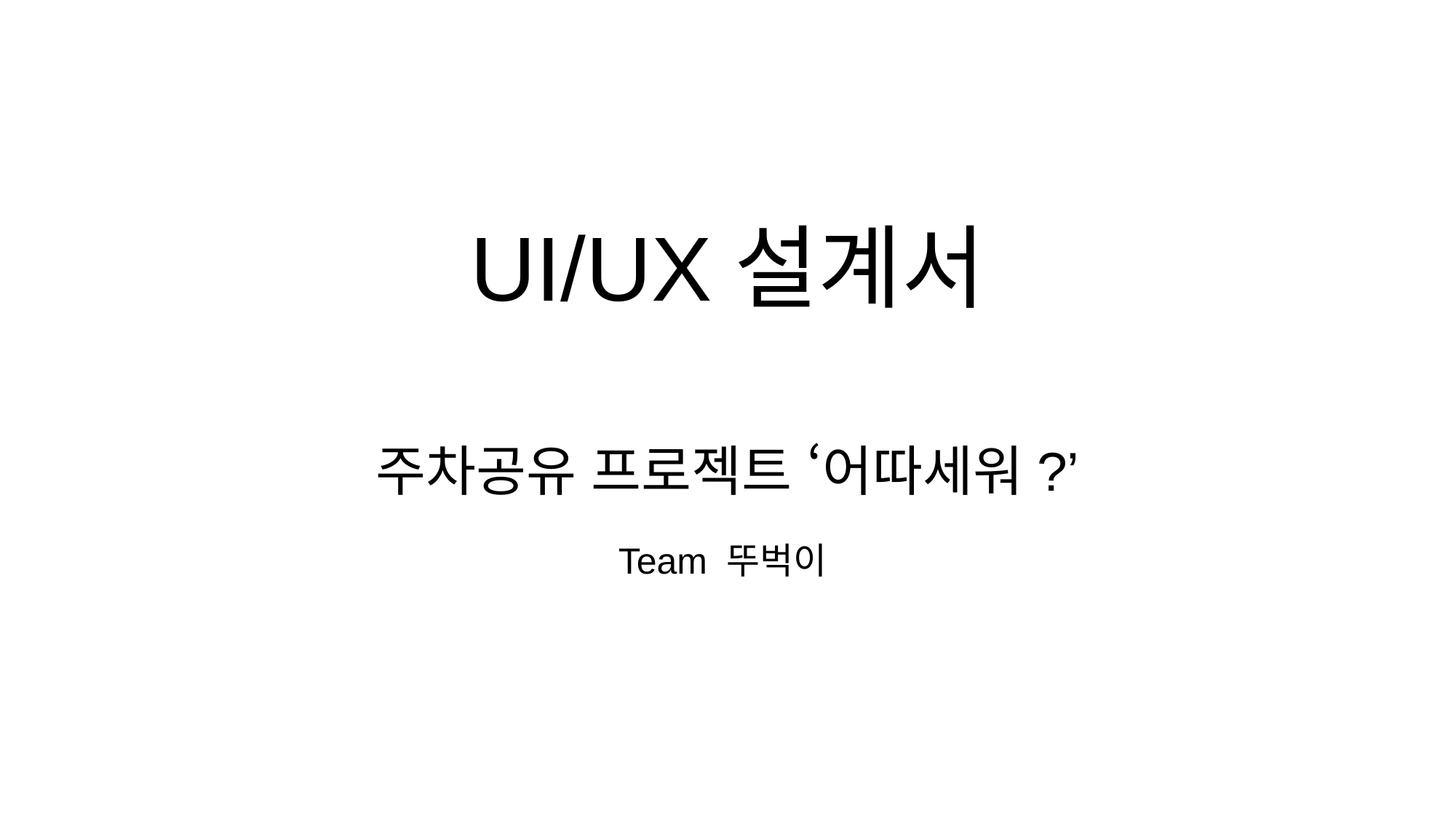

UI/UX설계서

# 주차공유 프로젝트 ‘어따세워?’ Team 뚜벅이